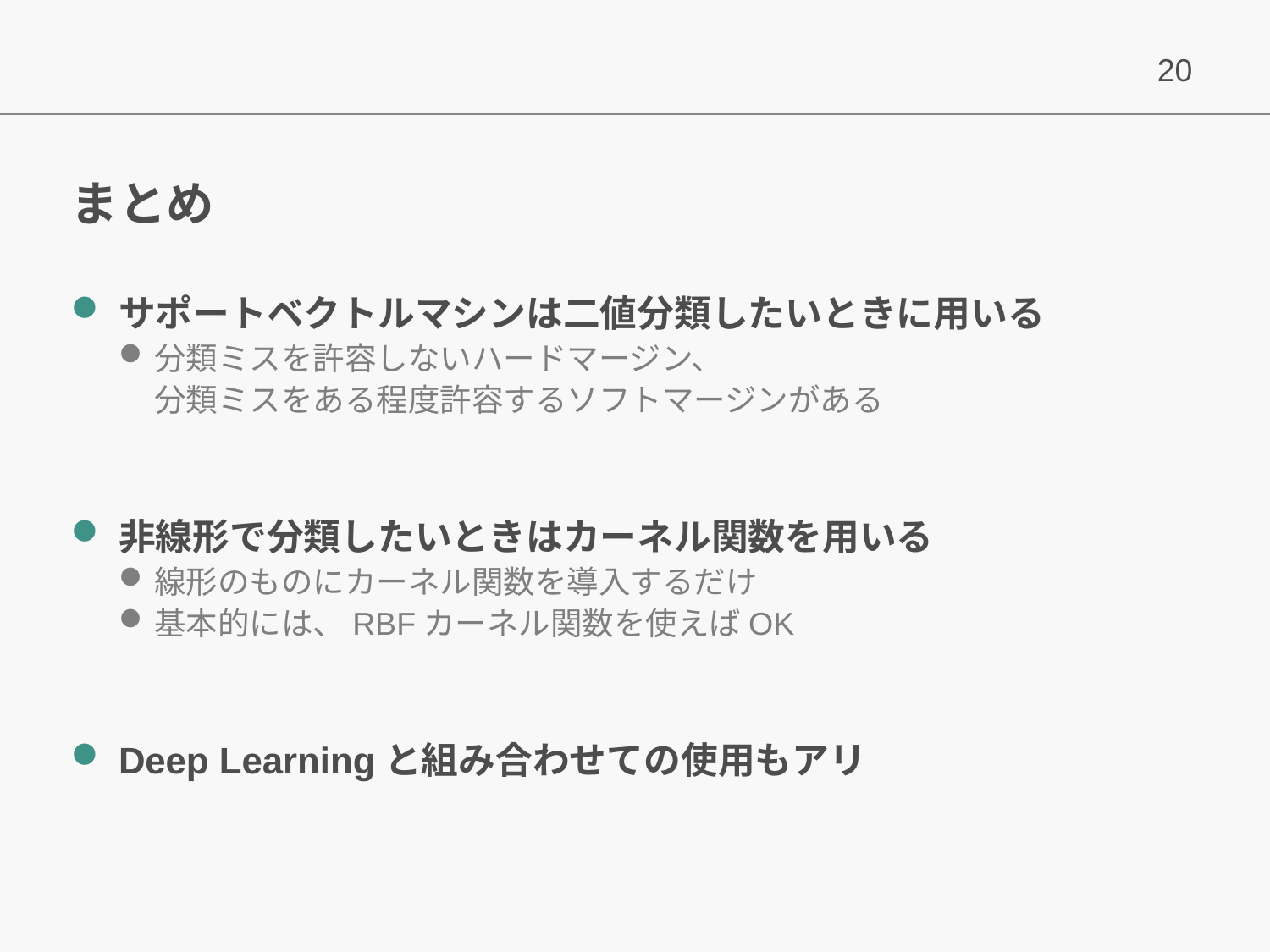

# まとめ
サポートベクトルマシンは二値分類したいときに用いる
分類ミスを許容しないハードマージン、
分類ミスをある程度許容するソフトマージンがある

非線形で分類したいときはカーネル関数を用いる
線形のものにカーネル関数を導入するだけ
基本的には、RBFカーネル関数を使えばOK

Deep Learningと組み合わせての使用もアリ